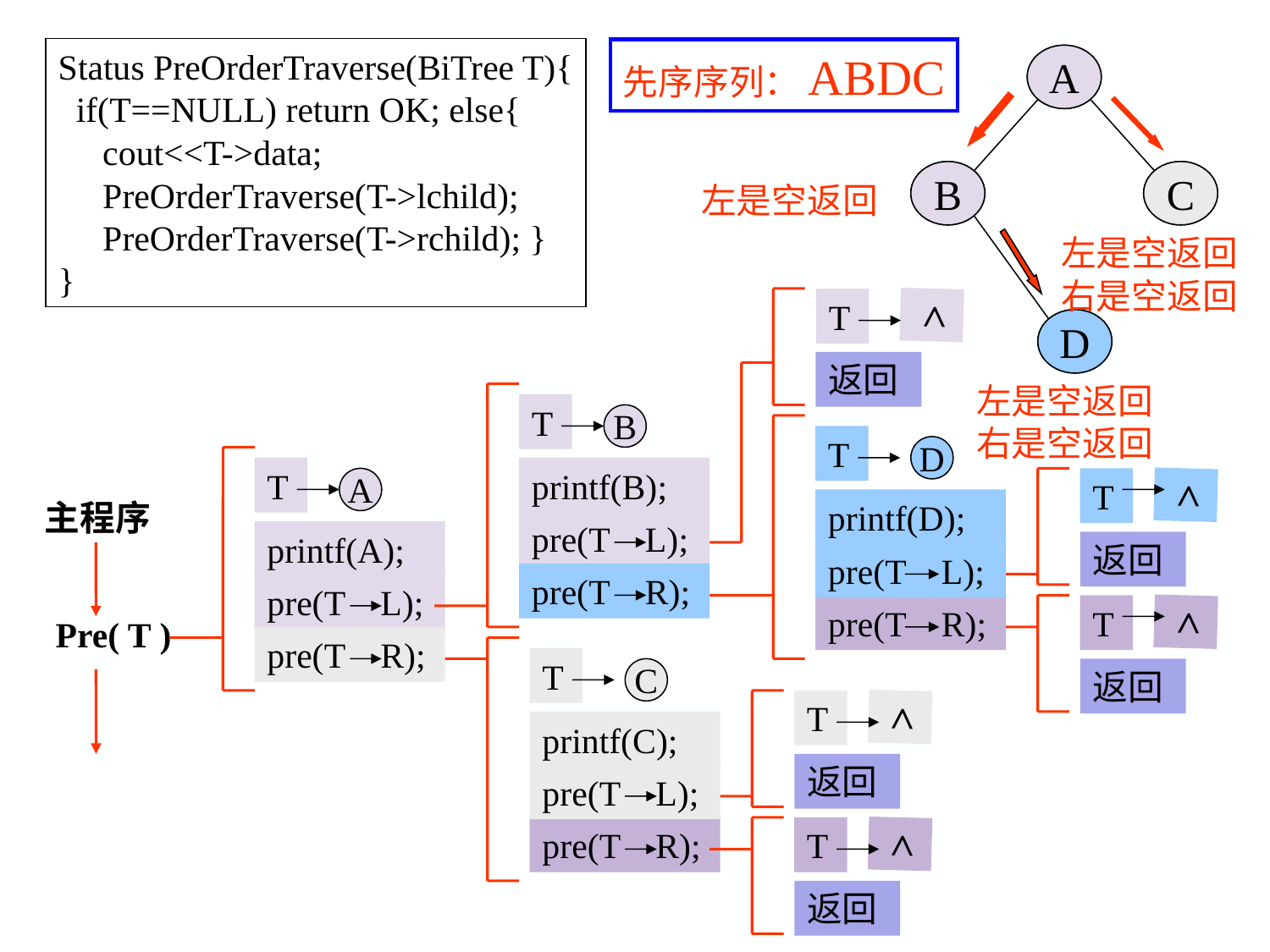

Status PreOrderTraverse(BiTree T){
  if(T==NULL) return OK; else{
     cout<<T->data;
     PreOrderTraverse(T->lchild);
     PreOrderTraverse(T->rchild); }
}
先序序列：ABDC
A
T
A

printf(A);
pre(T    L);

A

pre(T    R);

B
T
B

printf(B);
pre(T    L);

C
T
C

printf(C);
pre(T    L);

B
C
左是空返回
>
T

pre(T    R);

左是空返回
>
T

右是空返回
>
T

D
T
D

printf(D);
pre(T    L);

D
返回
左是空返回
>
T

右是空返回
>
T

主程序

Pre( T )
返回
pre(T    R);

返回

返回
pre(T    R);

返回